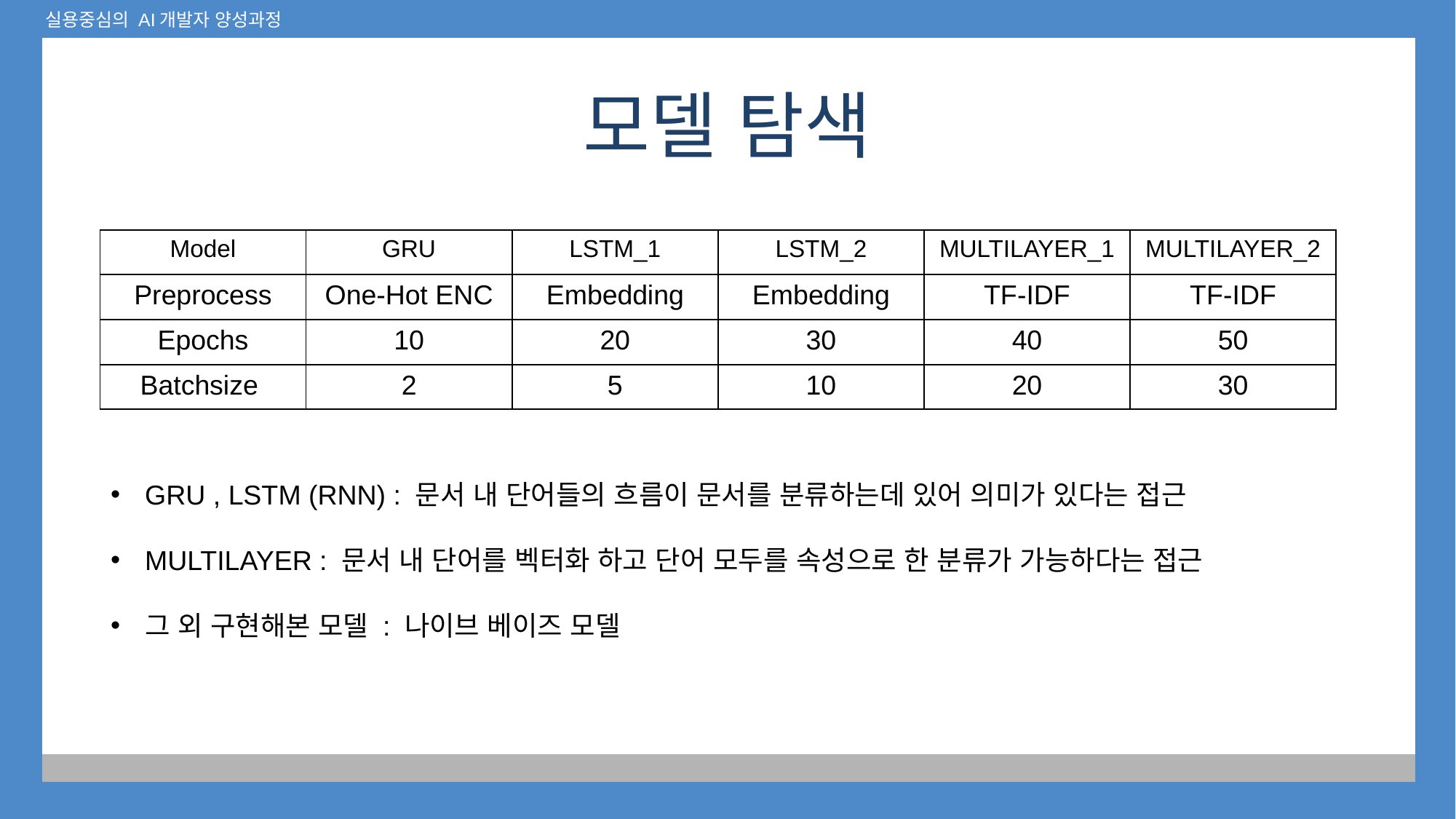

# 모델 탐색
| Model | GRU | LSTM\_1 | LSTM\_2 | MULTILAYER\_1 | MULTILAYER\_2 |
| --- | --- | --- | --- | --- | --- |
| Preprocess | One-Hot ENC | Embedding | Embedding | TF-IDF | TF-IDF |
| Epochs | 10 | 20 | 30 | 40 | 50 |
| Batchsize | 2 | 5 | 10 | 20 | 30 |

GRU , LSTM (RNN) : 문서 내 단어들의 흐름이 문서를 분류하는데 있어 의미가 있다는 접근

MULTILAYER : 문서 내 단어를 벡터화 하고 단어 모두를 속성으로 한 분류가 가능하다는 접근

그 외 구현해본 모델 : 나이브 베이즈 모델